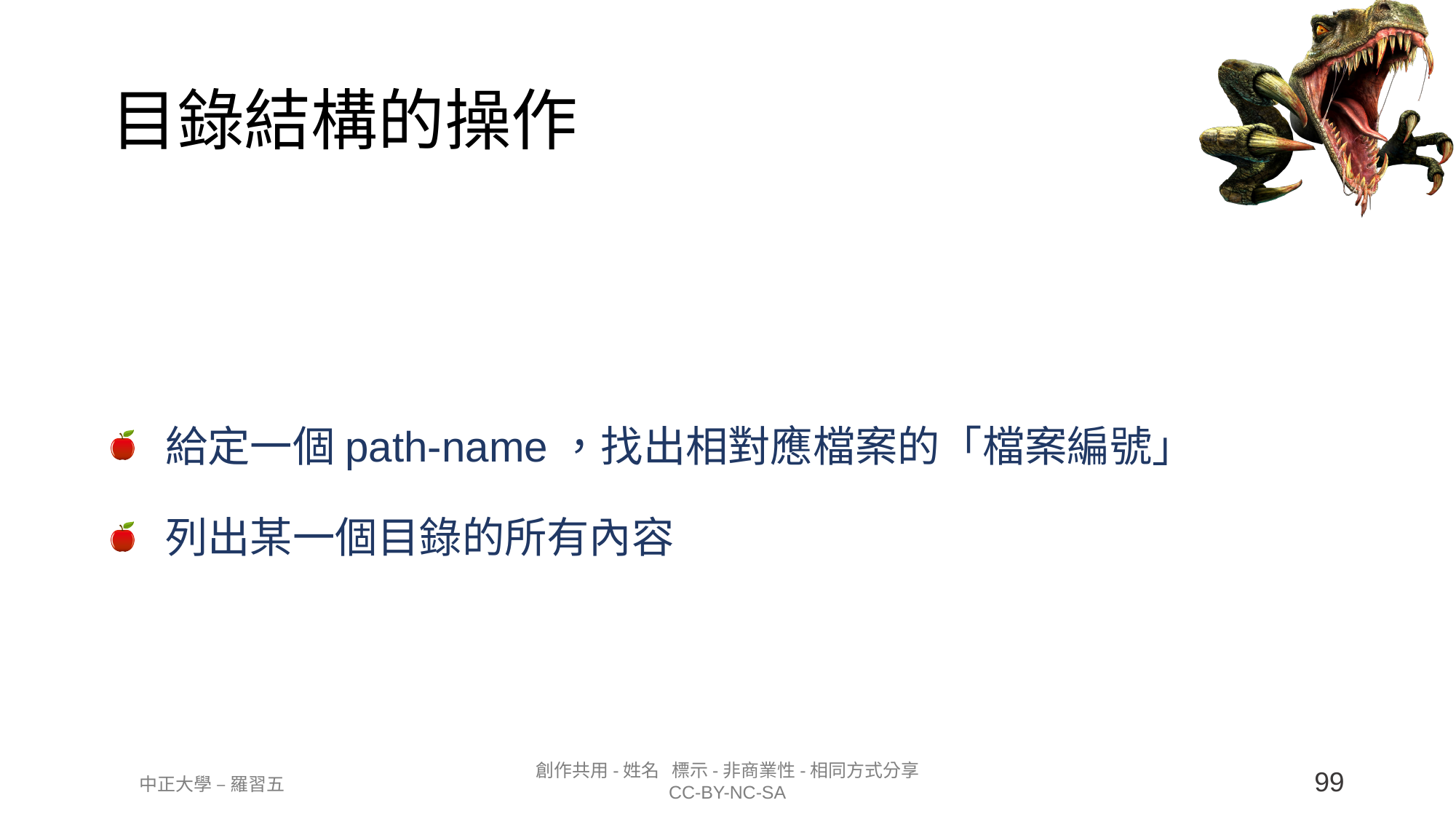

# 目錄結構的操作
給定一個path-name，找出相對應檔案的「檔案編號」
列出某一個目錄的所有內容